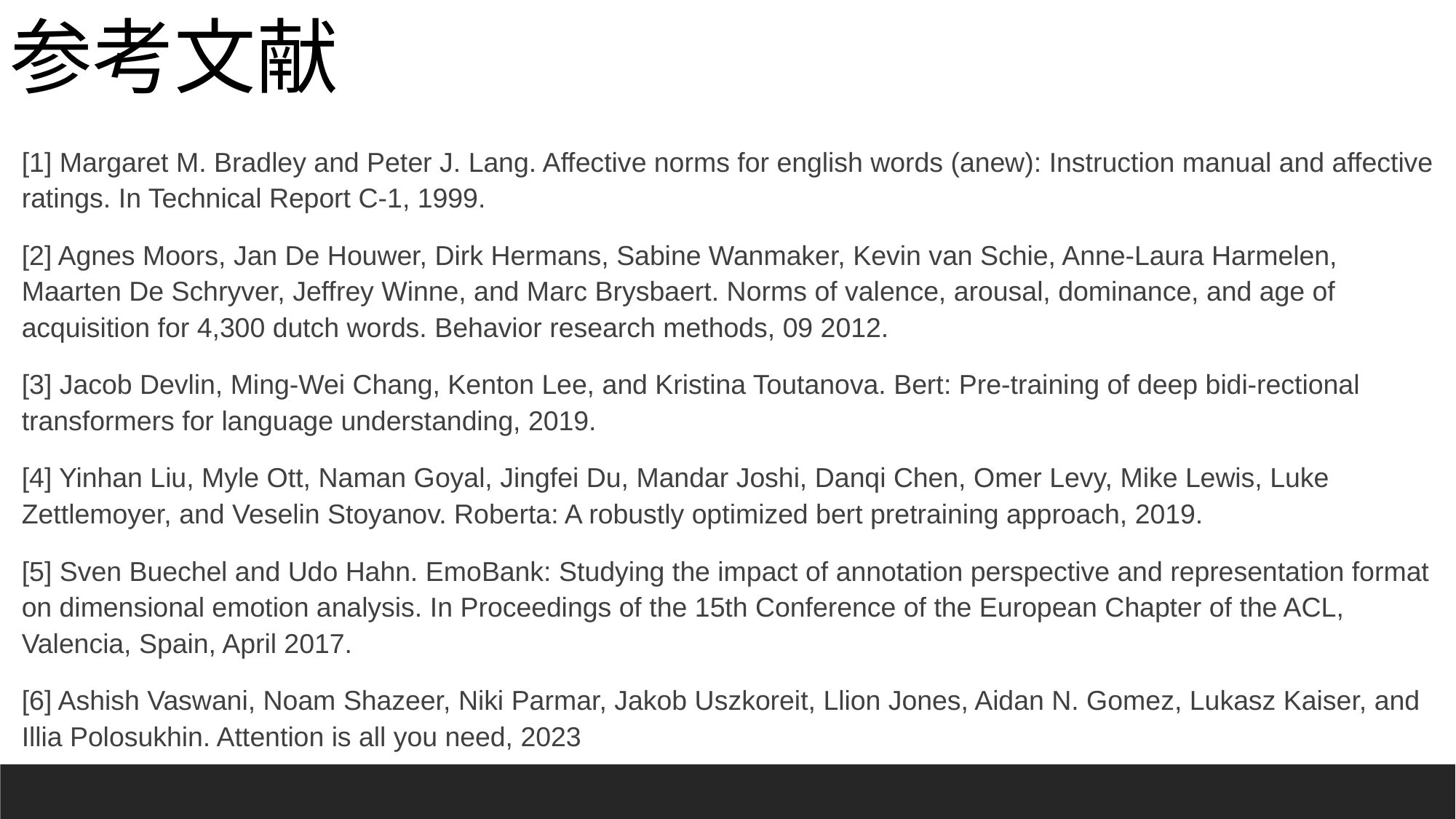

参考文献
[1] Margaret M. Bradley and Peter J. Lang. Affective norms for english words (anew): Instruction manual and affective ratings. In Technical Report C-1, 1999.
[2] Agnes Moors, Jan De Houwer, Dirk Hermans, Sabine Wanmaker, Kevin van Schie, Anne-Laura Harmelen, Maarten De Schryver, Jeffrey Winne, and Marc Brysbaert. Norms of valence, arousal, dominance, and age of acquisition for 4,300 dutch words. Behavior research methods, 09 2012.
[3] Jacob Devlin, Ming-Wei Chang, Kenton Lee, and Kristina Toutanova. Bert: Pre-training of deep bidi-rectional transformers for language understanding, 2019.
[4] Yinhan Liu, Myle Ott, Naman Goyal, Jingfei Du, Mandar Joshi, Danqi Chen, Omer Levy, Mike Lewis, Luke Zettlemoyer, and Veselin Stoyanov. Roberta: A robustly optimized bert pretraining approach, 2019.
[5] Sven Buechel and Udo Hahn. EmoBank: Studying the impact of annotation perspective and representation format on dimensional emotion analysis. In Proceedings of the 15th Conference of the European Chapter of the ACL, Valencia, Spain, April 2017.
[6] Ashish Vaswani, Noam Shazeer, Niki Parmar, Jakob Uszkoreit, Llion Jones, Aidan N. Gomez, Lukasz Kaiser, and Illia Polosukhin. Attention is all you need, 2023